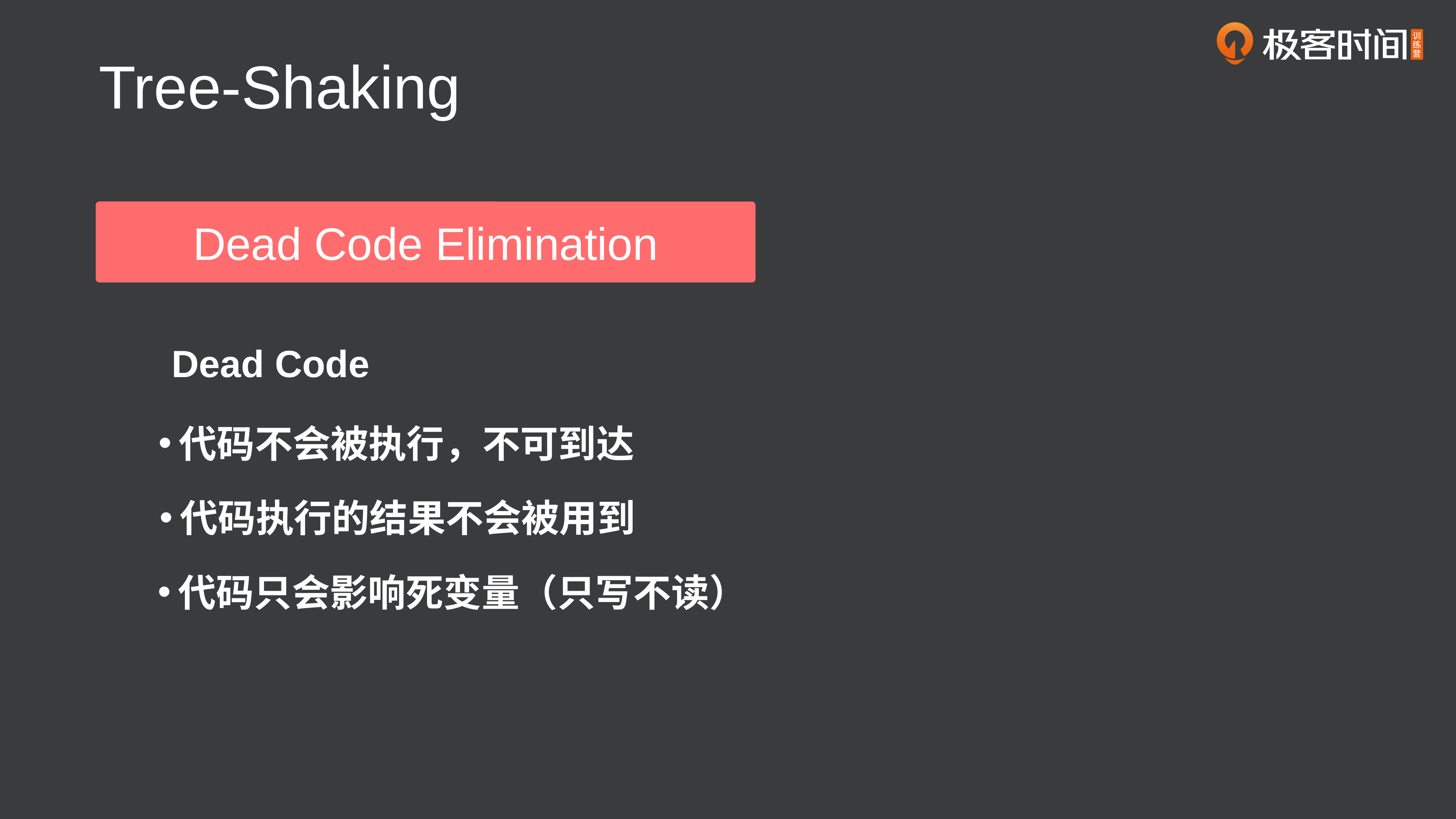

Tree-Shaking

Dead Code Elimination
Dead Code
代码不会被执行，不可到达
代码执行的结果不会被用到
代码只会影响死变量（只写不读）